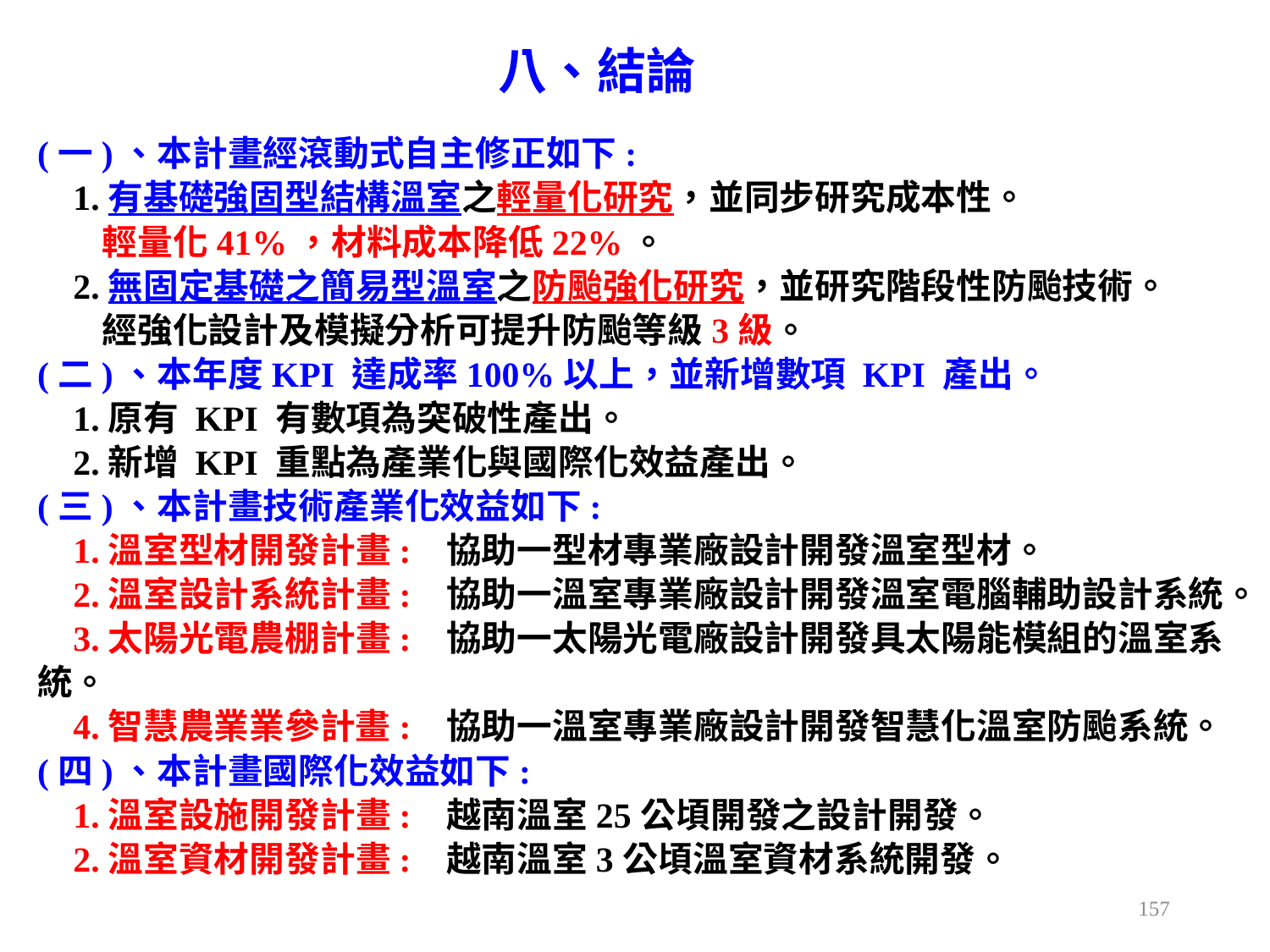

八、結論
(一)、本計畫經滾動式自主修正如下:
    1.有基礎強固型結構溫室之輕量化研究，並同步研究成本性。
       輕量化41%，材料成本降低22%。
    2.無固定基礎之簡易型溫室之防颱強化研究，並研究階段性防颱技術。
       經強化設計及模擬分析可提升防颱等級3級。
(二)、本年度KPI 達成率100%以上，並新增數項 KPI 產出。
    1.原有 KPI 有數項為突破性產出。
    2.新增 KPI 重點為產業化與國際化效益產出。
(三)、本計畫技術產業化效益如下:
    1.溫室型材開發計畫:   協助一型材專業廠設計開發溫室型材。
    2.溫室設計系統計畫:   協助一溫室專業廠設計開發溫室電腦輔助設計系統。
    3.太陽光電農棚計畫:   協助一太陽光電廠設計開發具太陽能模組的溫室系統。
    4.智慧農業業參計畫:   協助一溫室專業廠設計開發智慧化溫室防颱系統。
(四)、本計畫國際化效益如下:
    1.溫室設施開發計畫:   越南溫室25公頃開發之設計開發。
    2.溫室資材開發計畫:   越南溫室3公頃溫室資材系統開發。
157